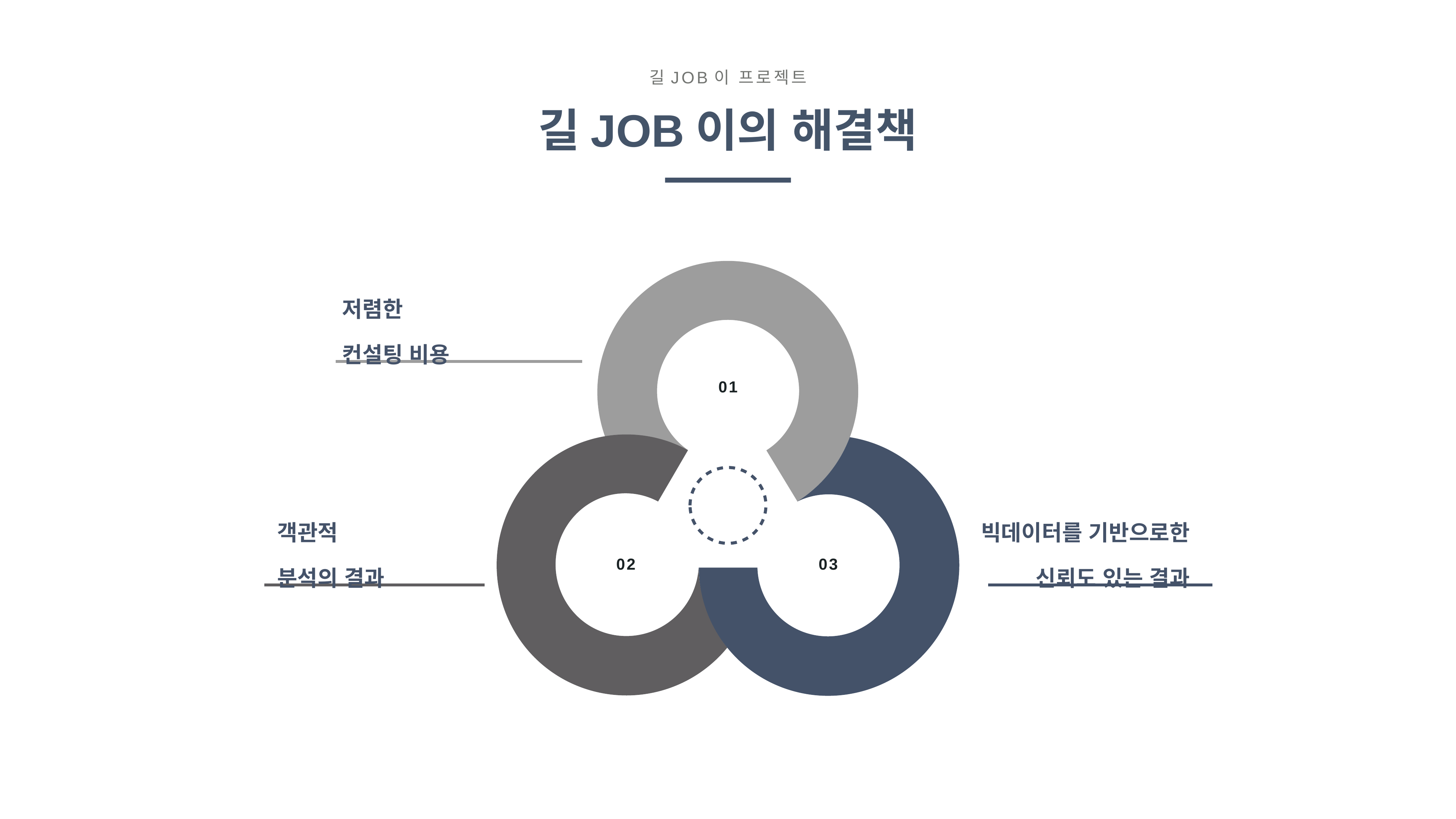

길JOB이 프로젝트
길JOB이의 해결책

저렴한
컨설팅 비용

01

객관적
분석의 결과
빅데이터를 기반으로한
신뢰도 있는 결과
02
03